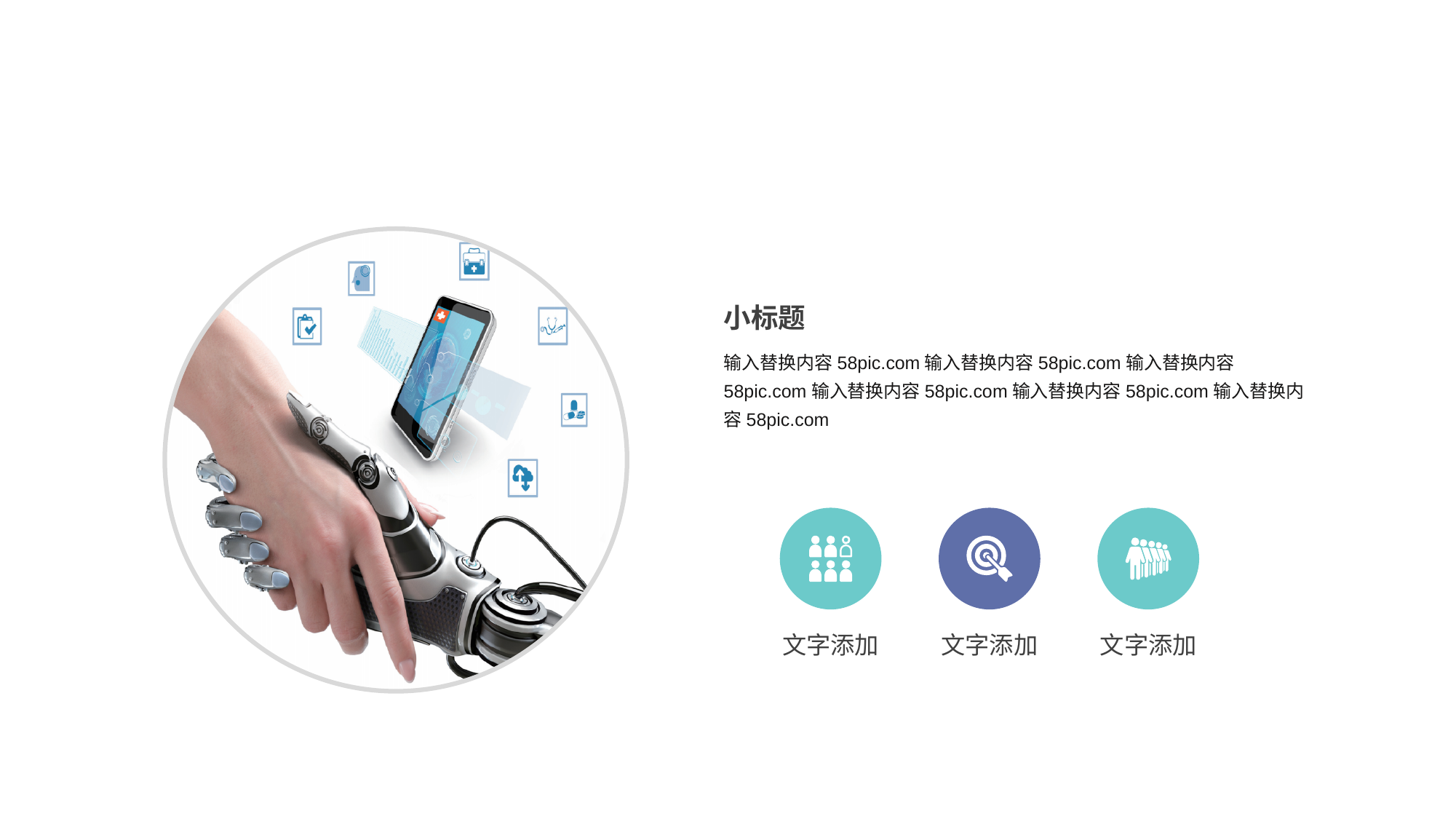

小标题
输入替换内容58pic.com输入替换内容58pic.com输入替换内容58pic.com输入替换内容58pic.com输入替换内容58pic.com输入替换内容58pic.com

文字添加
文字添加
文字添加